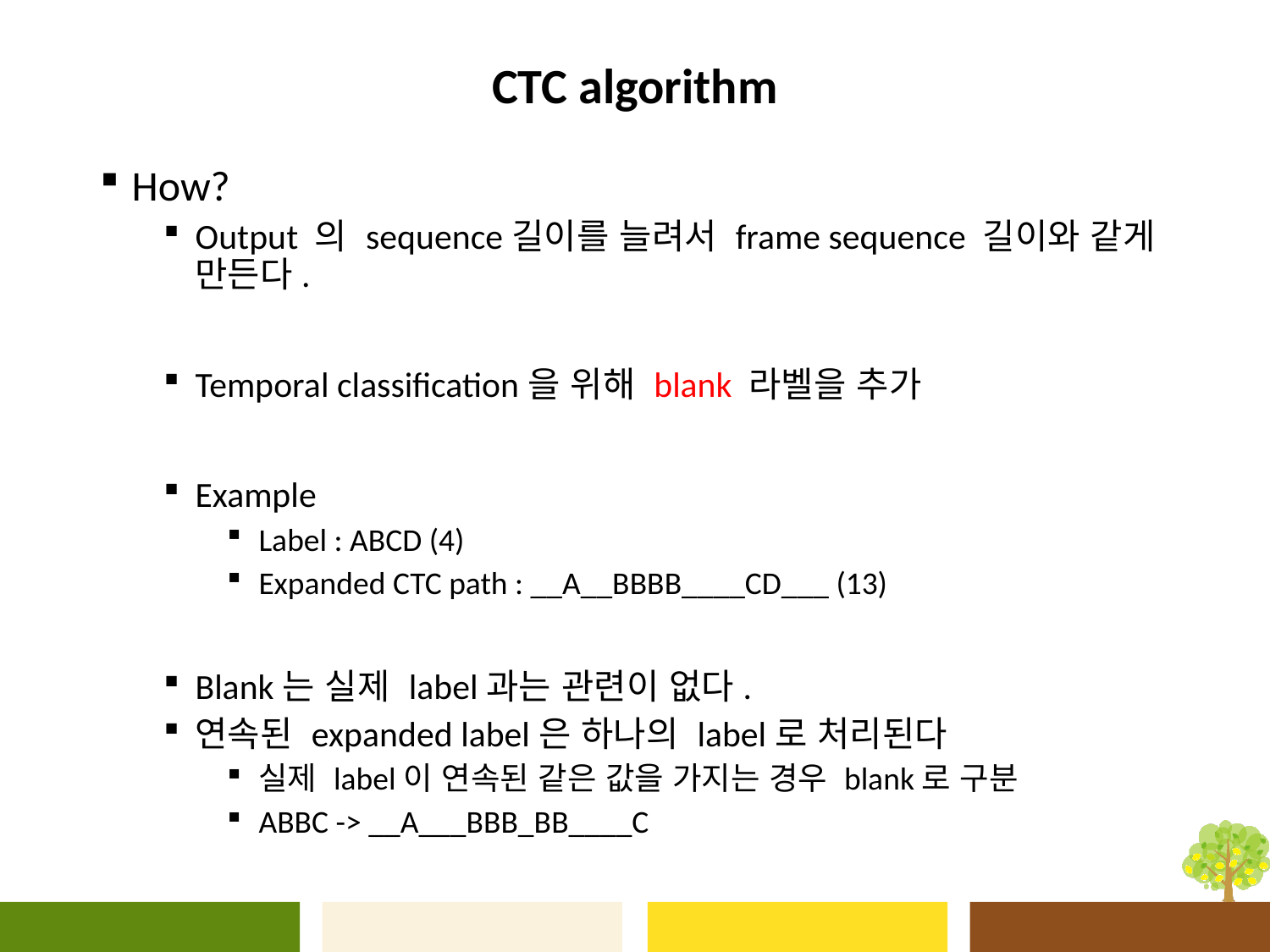

# CTC algorithm
How?
Output 의 sequence길이를 늘려서 frame sequence 길이와 같게 만든다.

Temporal classification을 위해 blank 라벨을 추가

Example
Label : ABCD (4)
Expanded CTC path : __A__BBBB____CD___ (13)

Blank는 실제 label과는 관련이 없다.
연속된 expanded label은 하나의 label로 처리된다
실제 label이 연속된 같은 값을 가지는 경우 blank로 구분
ABBC -> __A___BBB_BB____C